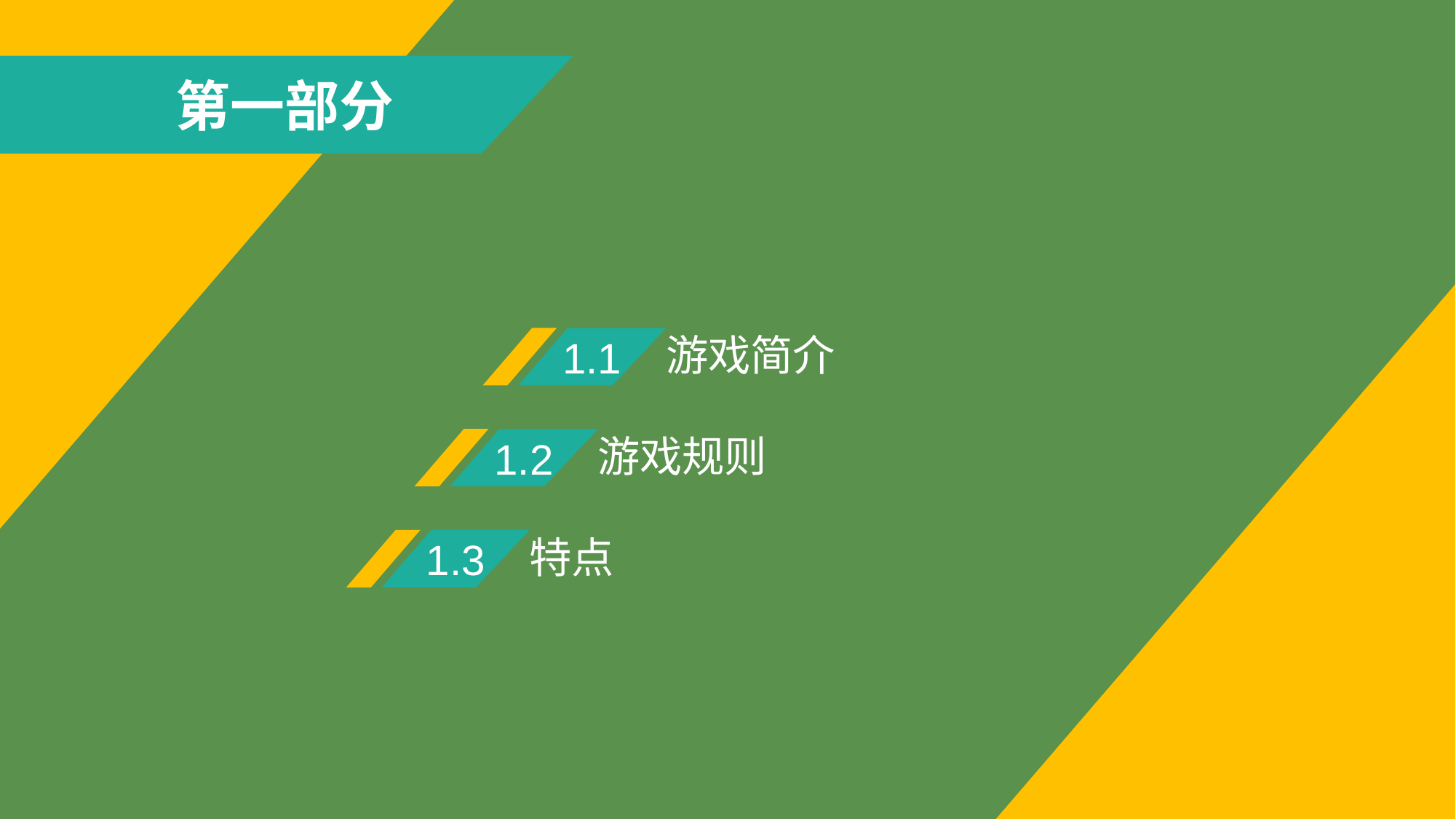

第一部分

1.1
游戏简介

1.2
游戏规则

1.3
特点